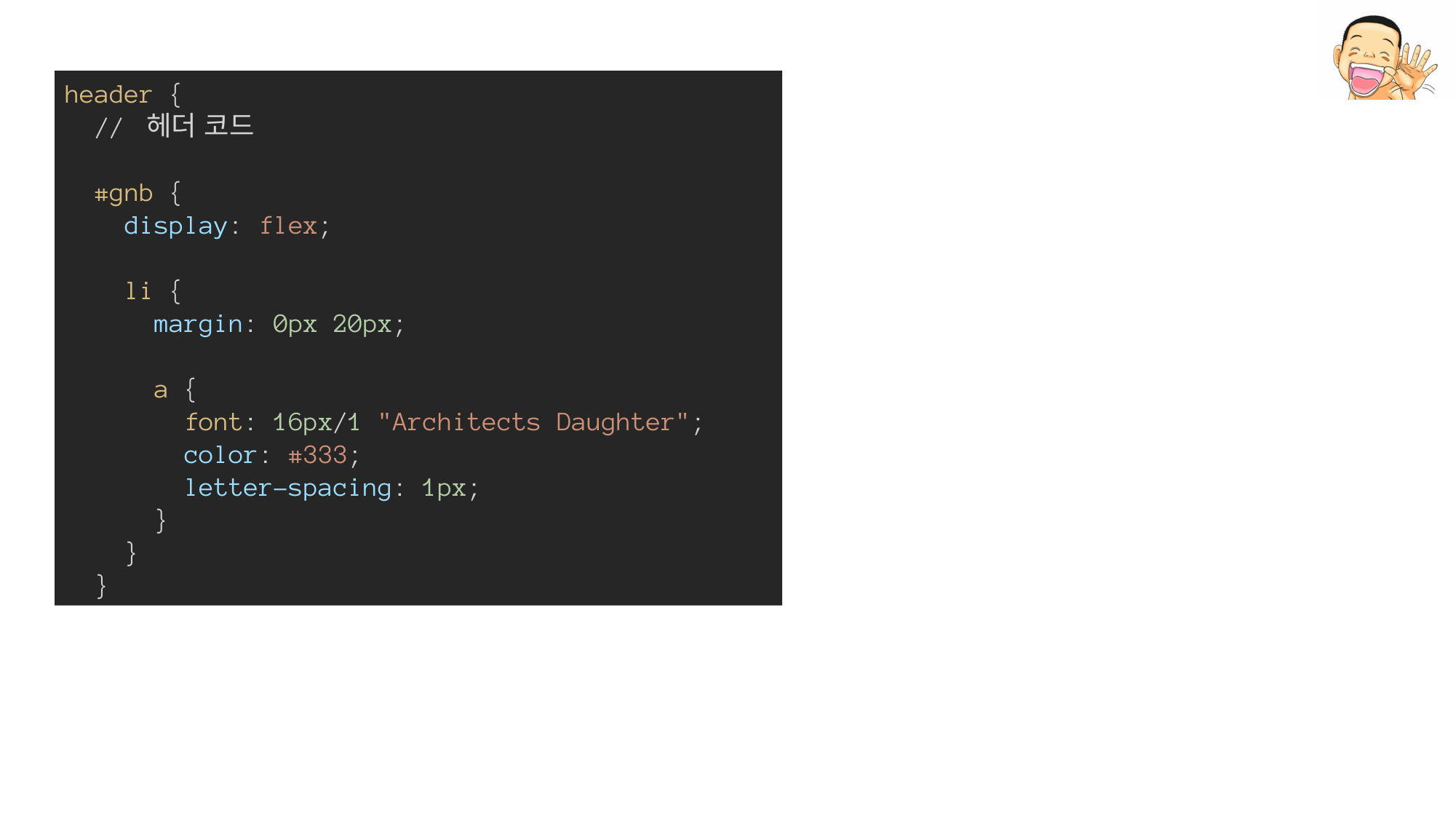

header {
  // 헤더 코드

  #gnb {
    display: flex;
    li {
      margin: 0px 20px;
      a {
        font: 16px/1 "Architects Daughter";
        color: #333;
        letter-spacing: 1px;
      }
    }
  }